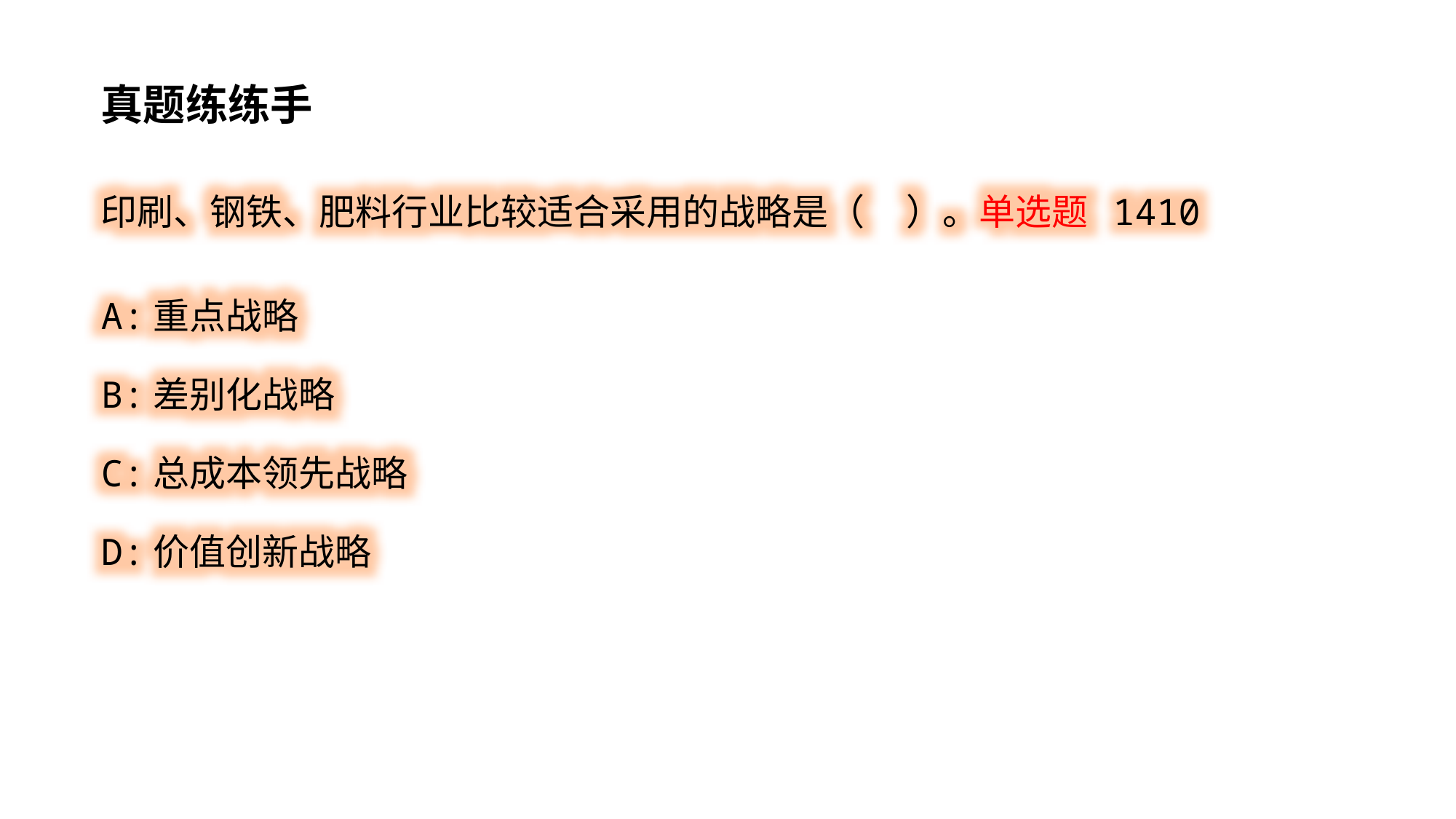

真题练练手
印刷、钢铁、肥料行业比较适合采用的战略是（     ）。单选题  1410

A:重点战略

B:差别化战略

C:总成本领先战略

D:价值创新战略